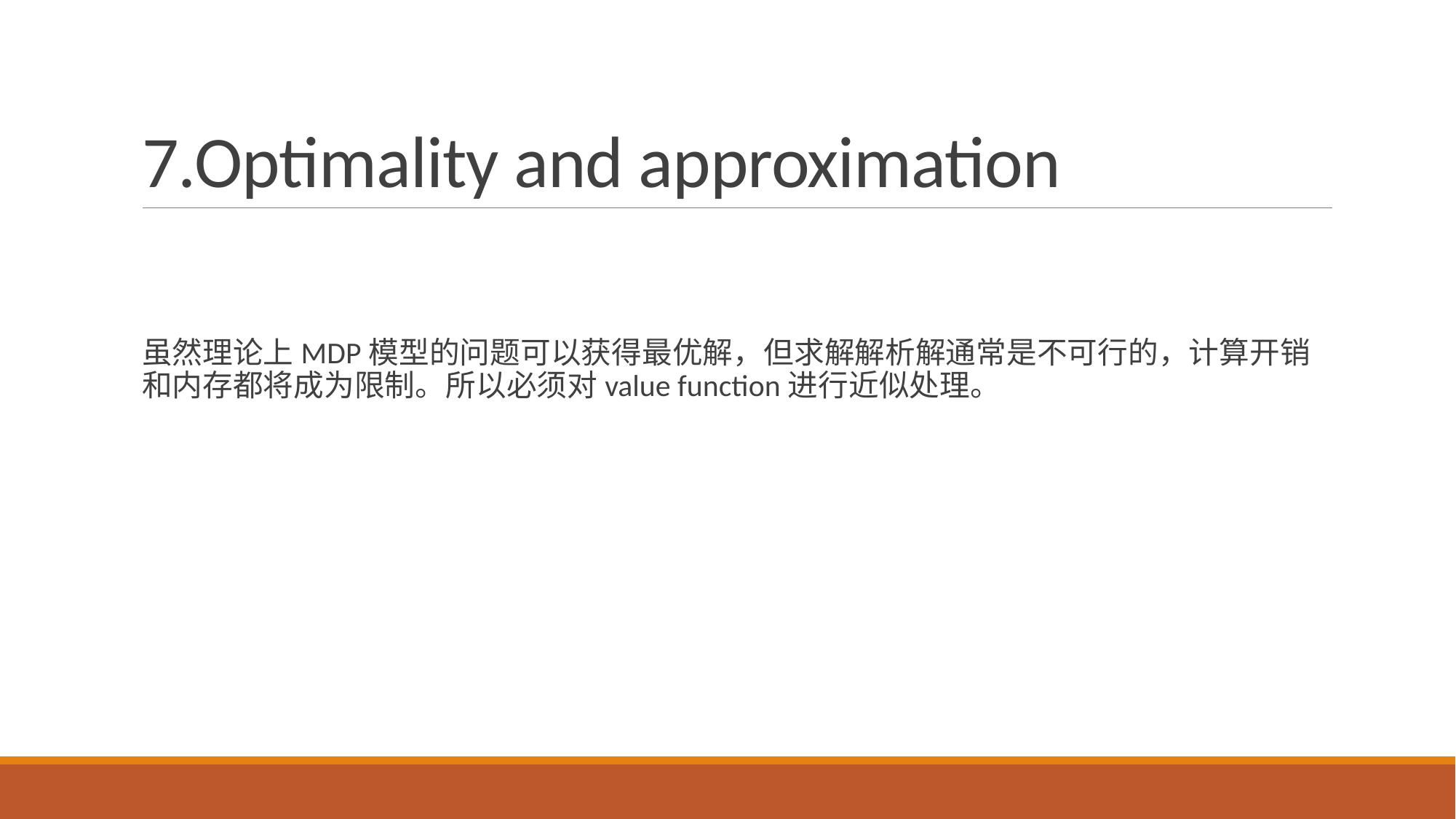

# 7.Optimality and approximation

虽然理论上MDP模型的问题可以获得最优解，但求解解析解通常是不可行的，计算开销和内存都将成为限制。所以必须对value function进行近似处理。